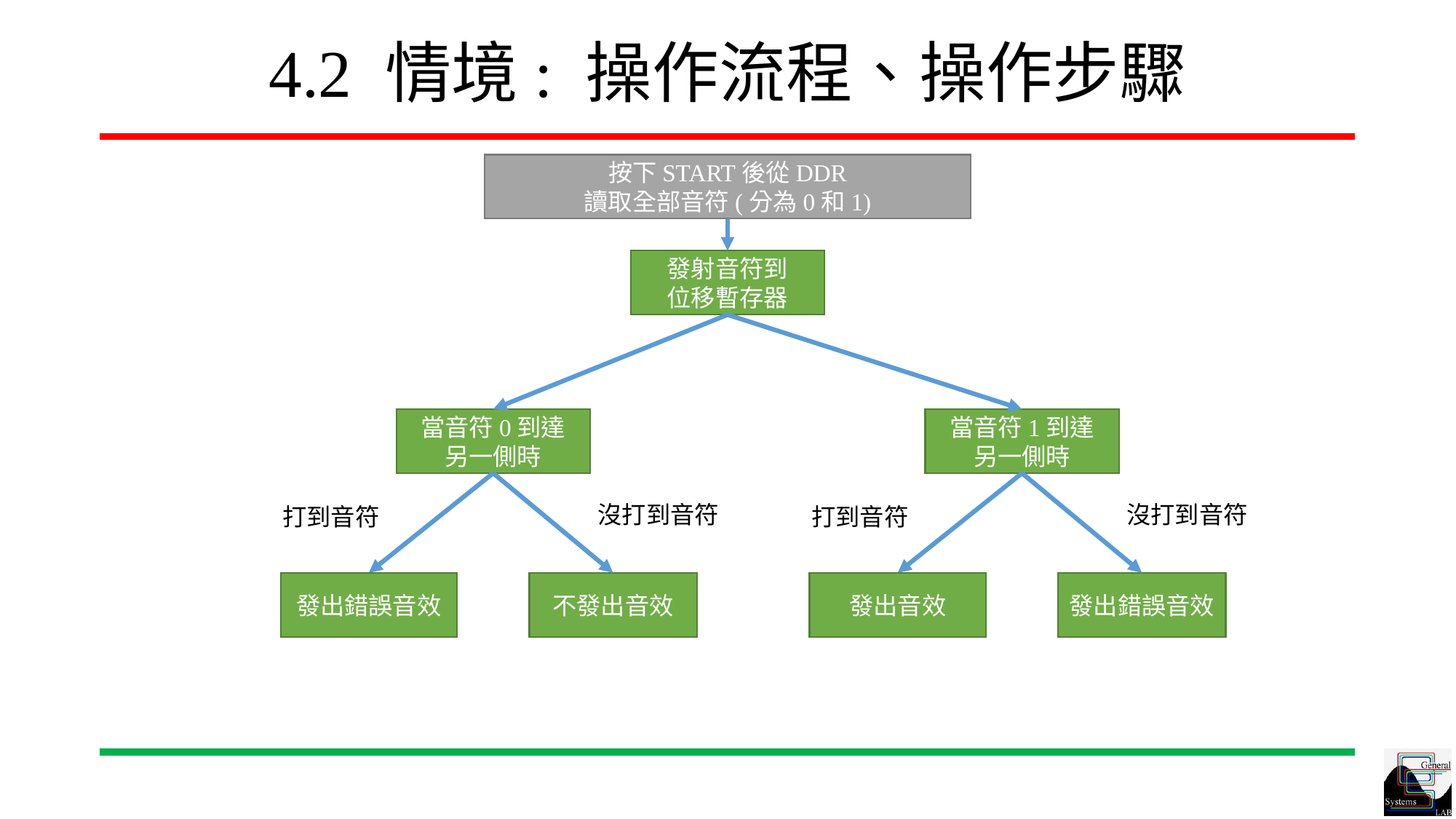

4.2 情境: 操作流程、操作步驟
按下START後從DDR
讀取全部音符(分為0和1)
發射音符到
位移暫存器
當音符0到達
另一側時
當音符1到達
另一側時
沒打到音符
沒打到音符
打到音符
打到音符
發出錯誤音效
不發出音效
發出音效
發出錯誤音效